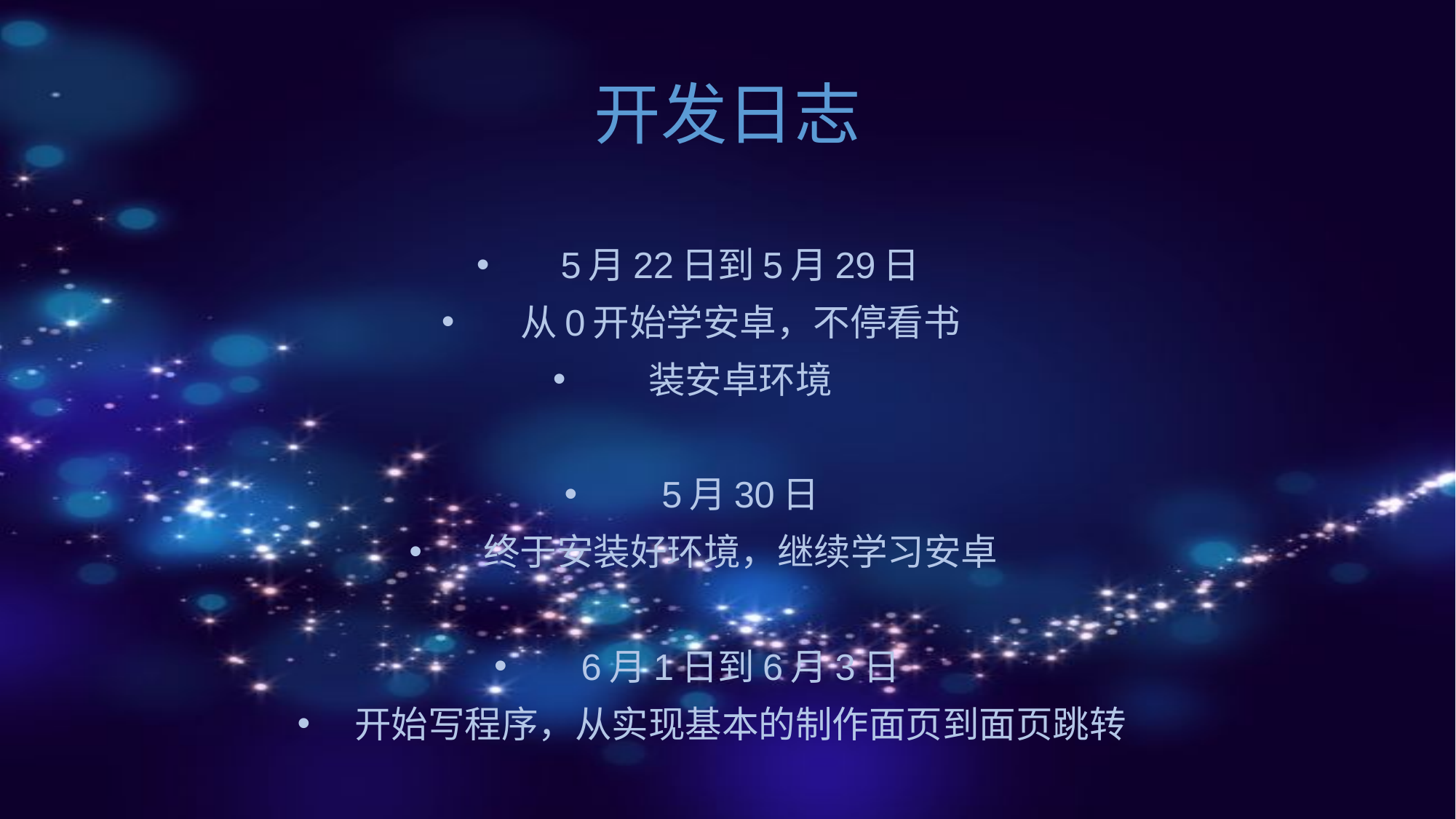

# 开发日志
5月22日到5月29日
从0开始学安卓，不停看书
装安卓环境

5月30日
终于安装好环境，继续学习安卓

6月1日到6月3日
开始写程序，从实现基本的制作面页到面页跳转